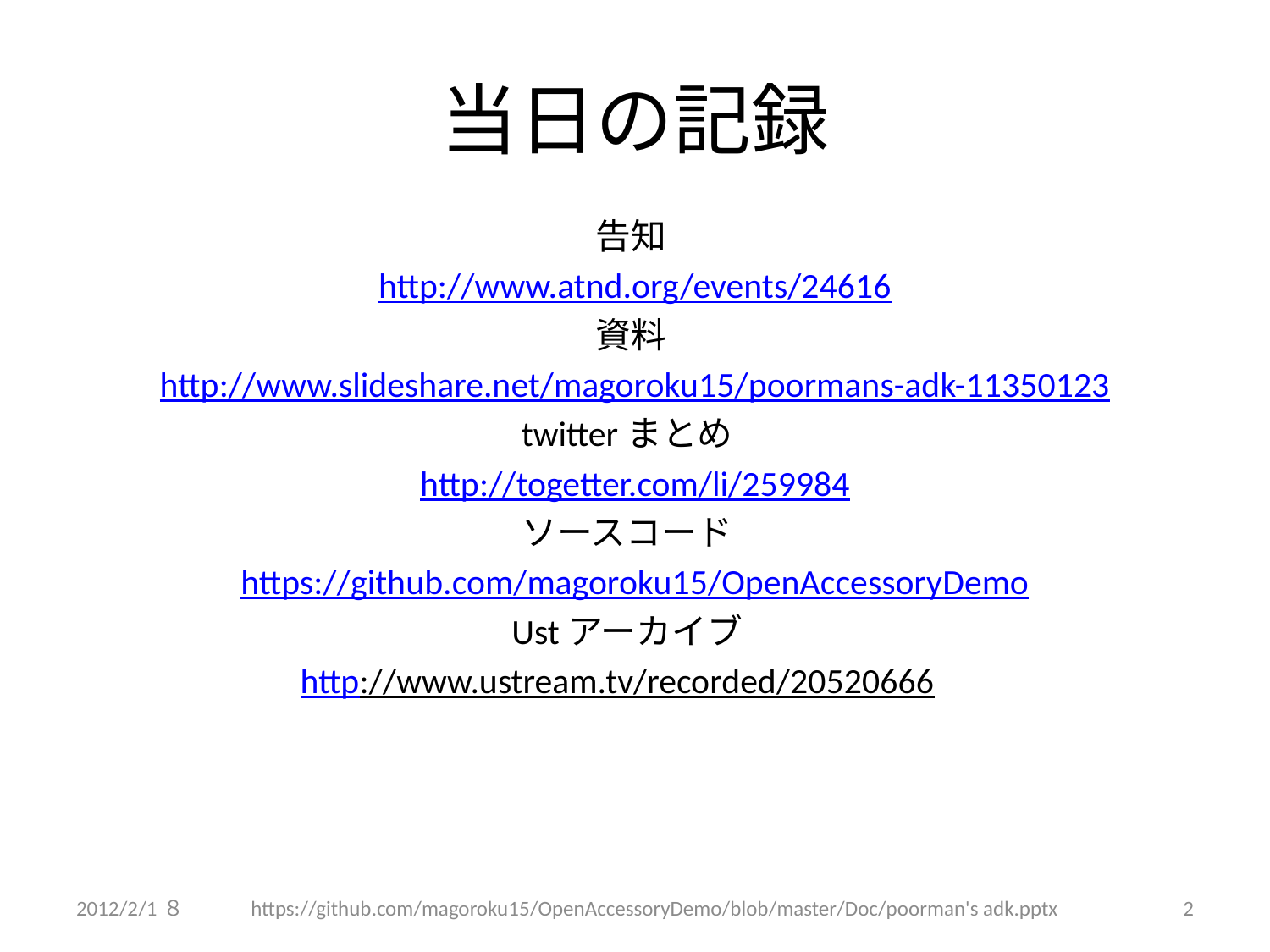

# 当日の記録
告知
http://www.atnd.org/events/24616
資料
http://www.slideshare.net/magoroku15/poormans-adk-11350123
twitterまとめ
http://togetter.com/li/259984
ソースコード
https://github.com/magoroku15/OpenAccessoryDemo
Ustアーカイブ
http://www.ustream.tv/recorded/20520666
2012/2/1８
https://github.com/magoroku15/OpenAccessoryDemo/blob/master/Doc/poorman's adk.pptx
2